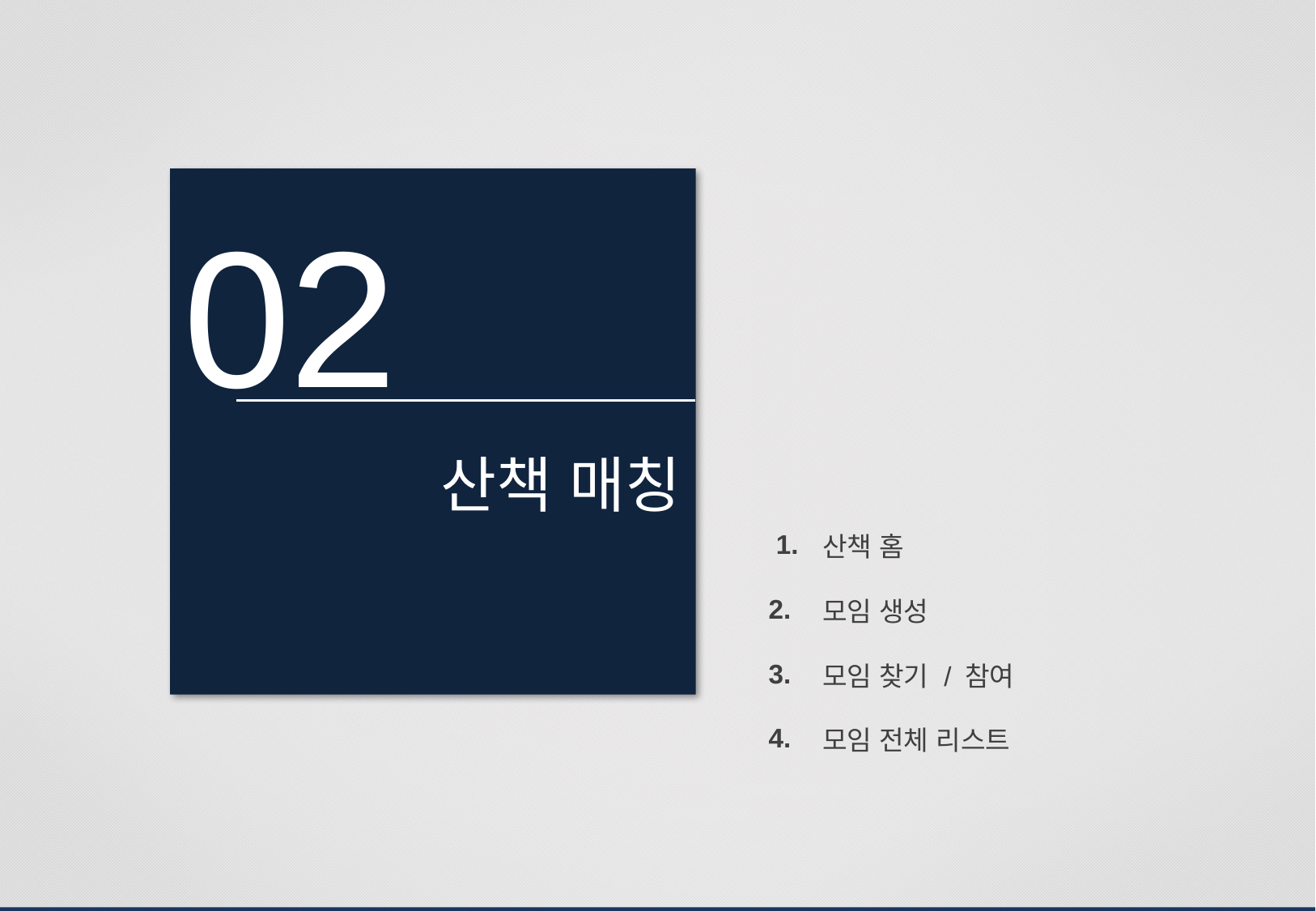

02
산책 매칭
| 1. | 산책 홈 |
| --- | --- |
| 2. | 모임 생성 |
| 3. | 모임 찾기 / 참여 |
| 4. | 모임 전체 리스트 |